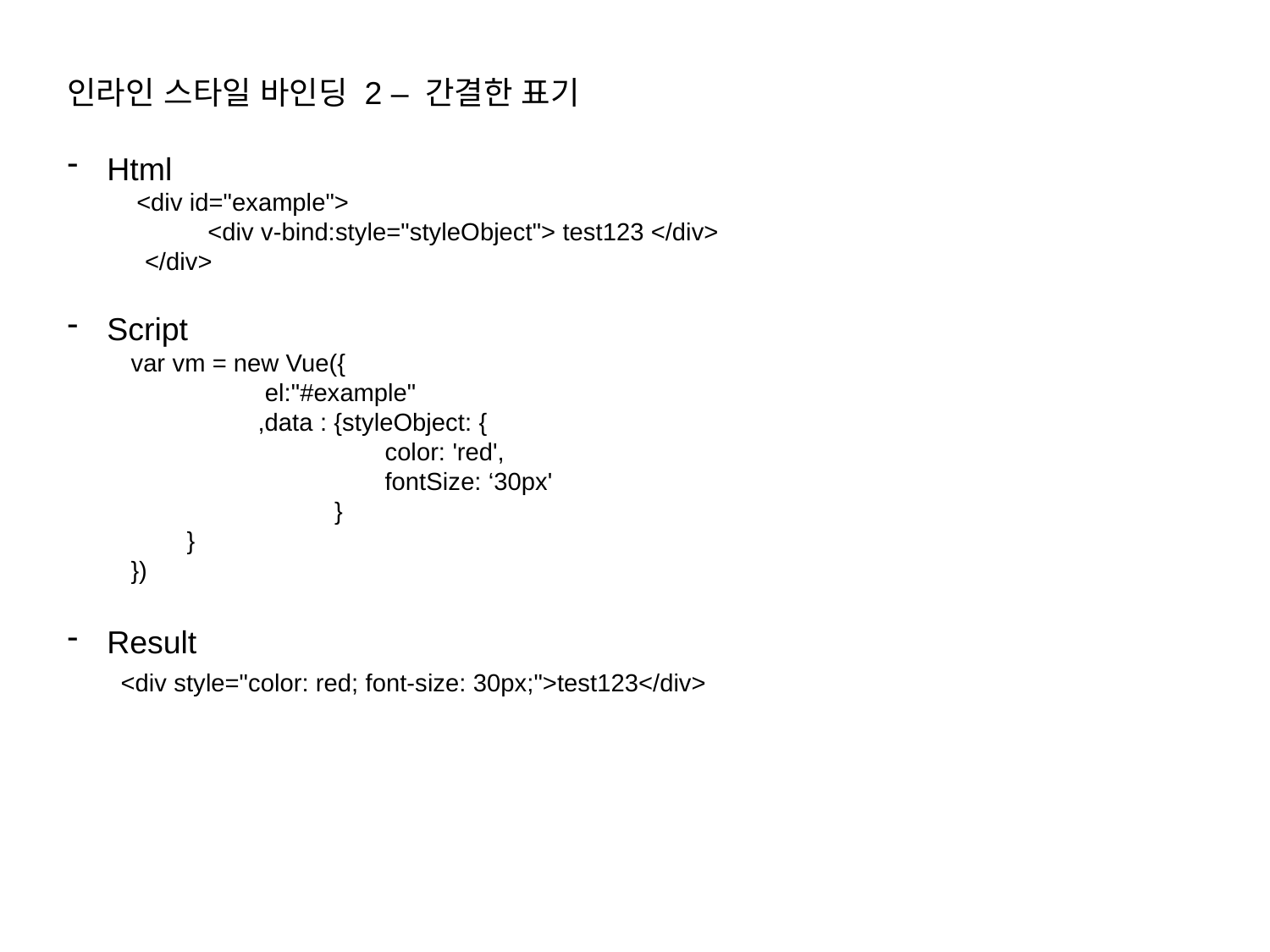

인라인 스타일 바인딩 2 – 간결한 표기

Html
 <div id="example">
           <div v-bind:style="styleObject"> test123 </div>
  </div>

Script
var vm = new Vue({
 	 el:"#example"
  	,data : {styleObject: {
		color: 'red',
		fontSize: ‘30px'
	           }
        }
})

Result
      <div style="color: red; font-size: 30px;">test123</div>